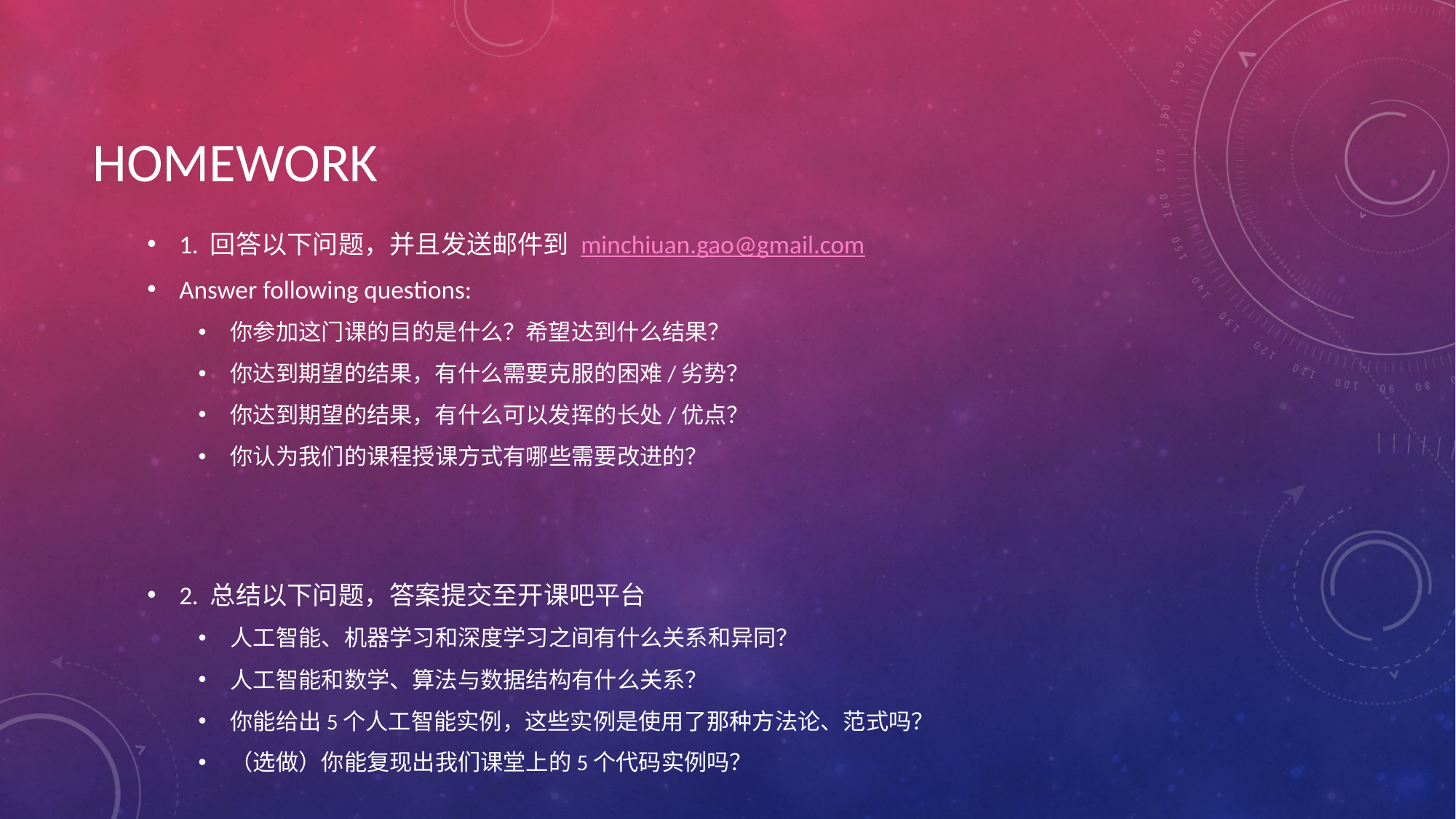

# Homework
1. 回答以下问题，并且发送邮件到 minchiuan.gao@gmail.com
Answer following questions:
你参加这门课的目的是什么？希望达到什么结果？
你达到期望的结果，有什么需要克服的困难/劣势？
你达到期望的结果，有什么可以发挥的长处/优点？
你认为我们的课程授课方式有哪些需要改进的？

2. 总结以下问题，答案提交至开课吧平台
人工智能、机器学习和深度学习之间有什么关系和异同？
人工智能和数学、算法与数据结构有什么关系？
你能给出5个人工智能实例，这些实例是使用了那种方法论、范式吗？
（选做）你能复现出我们课堂上的5个代码实例吗？